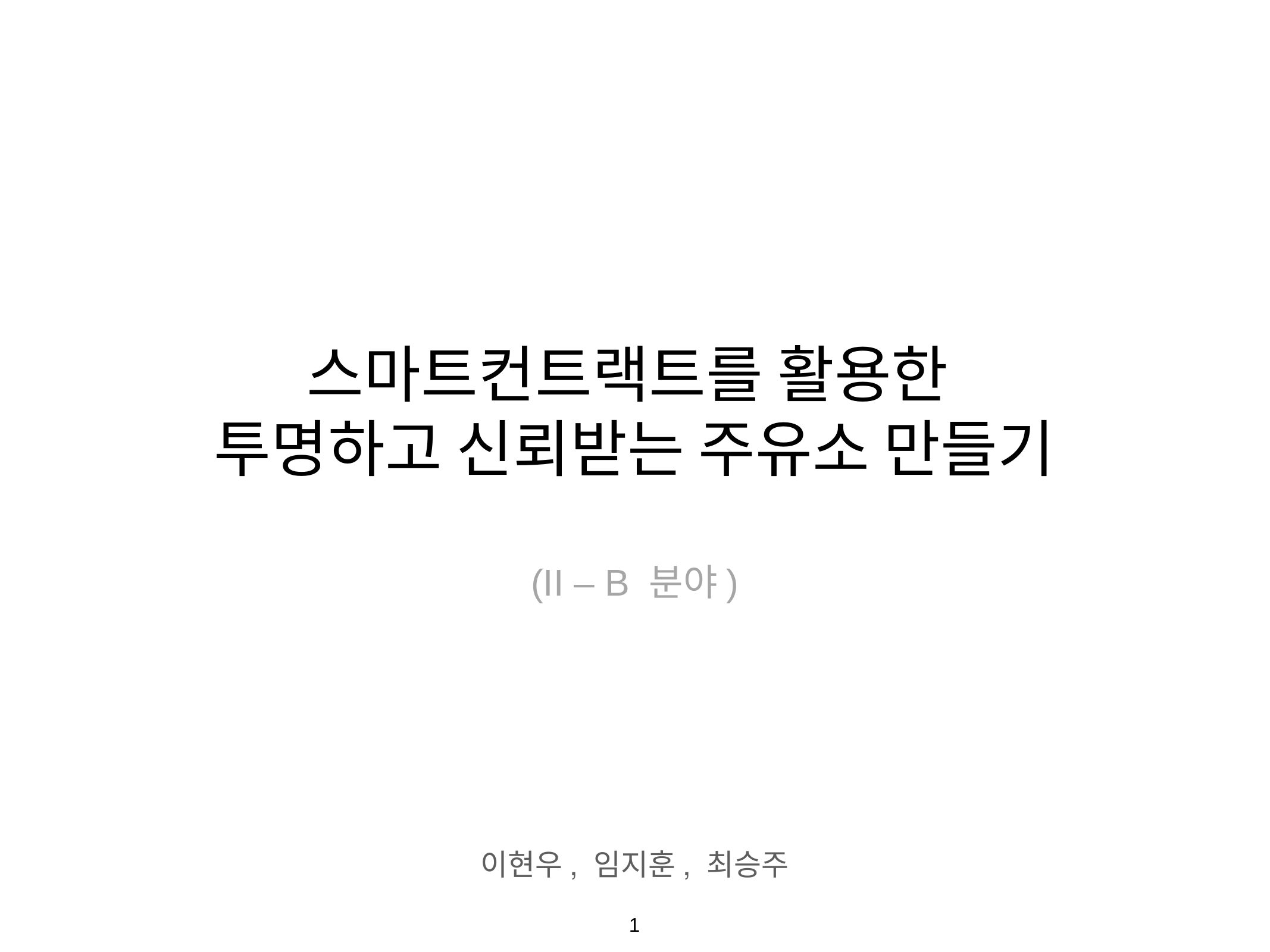

# 스마트컨트랙트를 활용한
투명하고 신뢰받는 주유소 만들기
(II – B 분야)
이현우, 임지훈, 최승주
1